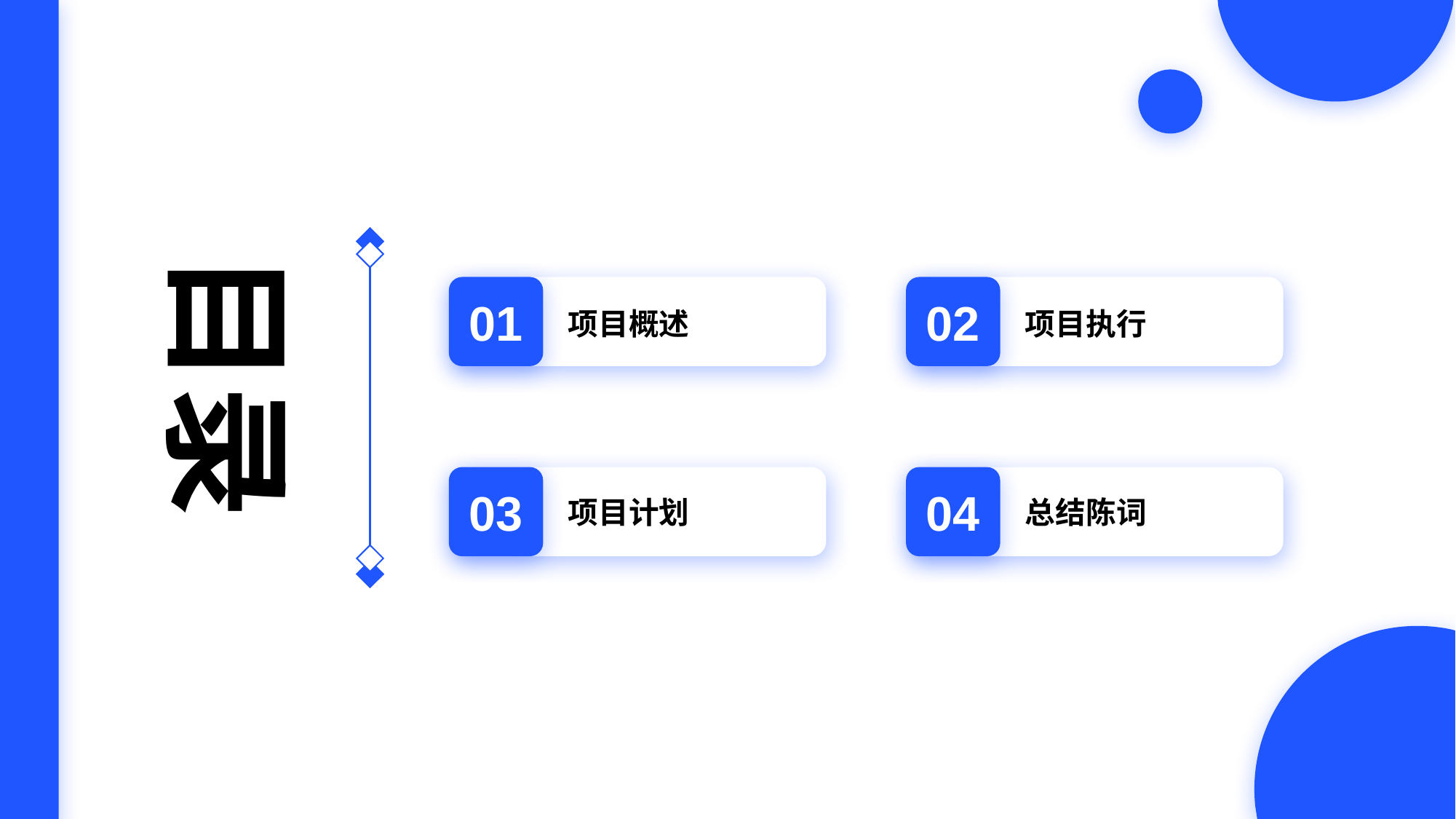

目录
01
02

项目概述
项目执行
03
04

项目计划
总结陈词